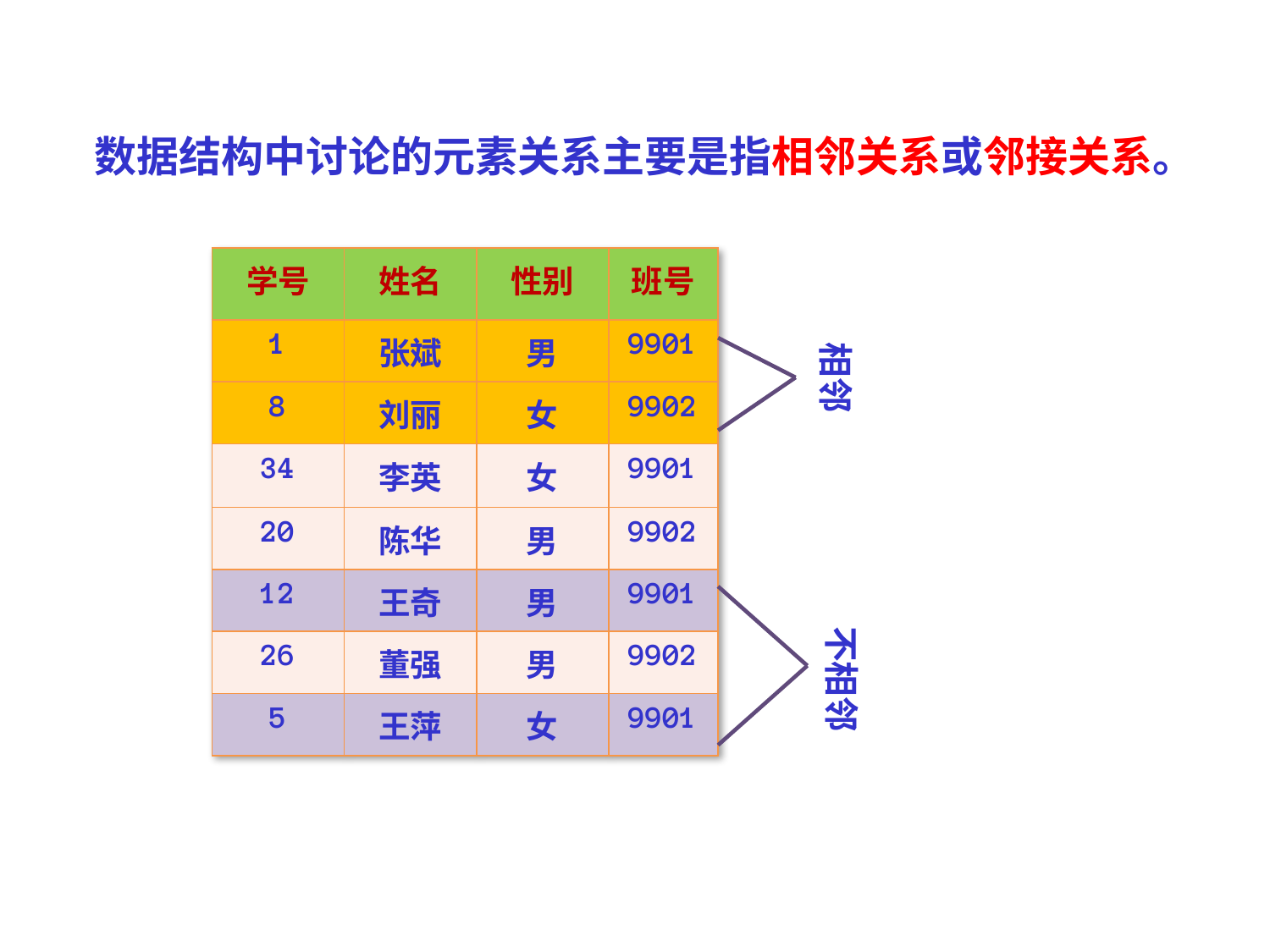

数据结构中讨论的元素关系主要是指相邻关系或邻接关系。
| 学号 | 姓名 | 性别 | 班号 |
| --- | --- | --- | --- |
| 1 | 张斌 | 男 | 9901 |
| 8 | 刘丽 | 女 | 9902 |
| 34 | 李英 | 女 | 9901 |
| 20 | 陈华 | 男 | 9902 |
| 12 | 王奇 | 男 | 9901 |
| 26 | 董强 | 男 | 9902 |
| 5 | 王萍 | 女 | 9901 |
相邻
不相邻